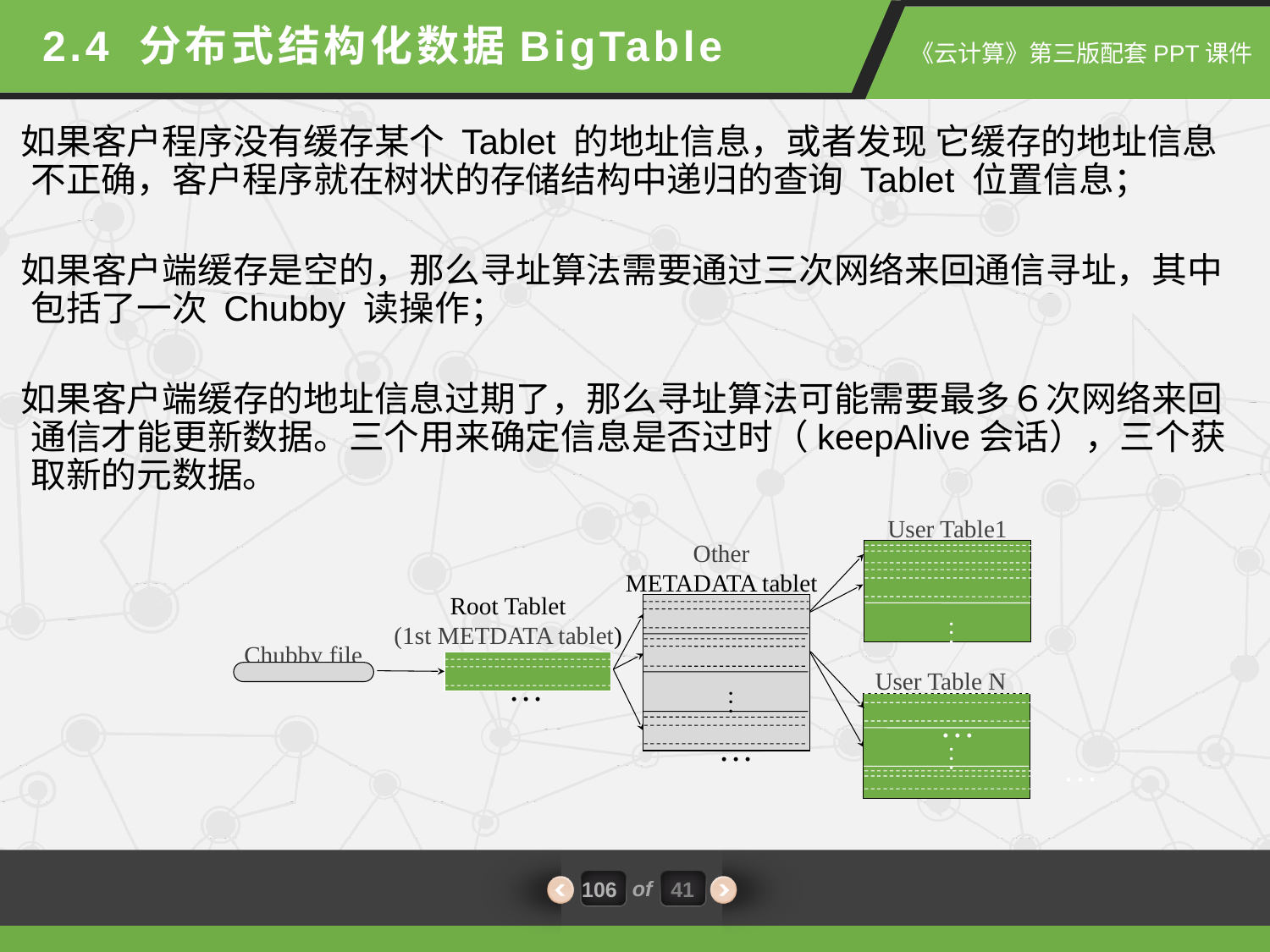

2.4 分布式结构化数据BigTable
如果客户程序没有缓存某个 Tablet 的地址信息，或者发现 它缓存的地址信息不正确，客户程序就在树状的存储结构中递归的查询 Tablet 位置信息；

如果客户端缓存是空的，那么寻址算法需要通过三次网络来回通信寻址，其中包括了一次 Chubby 读操作；

如果客户端缓存的地址信息过期了，那么寻址算法可能需要最多６次网络来回通信才能更新数据。三个用来确定信息是否过时（keepAlive会话），三个获取新的元数据。
User Table1
Other
METADATA tablet

…

…

Root Tablet
(1st METDATA tablet)

·
…

·
·

Chubby file
…

User Table N
…

·

·

·

…

…

·
·
·

…
106